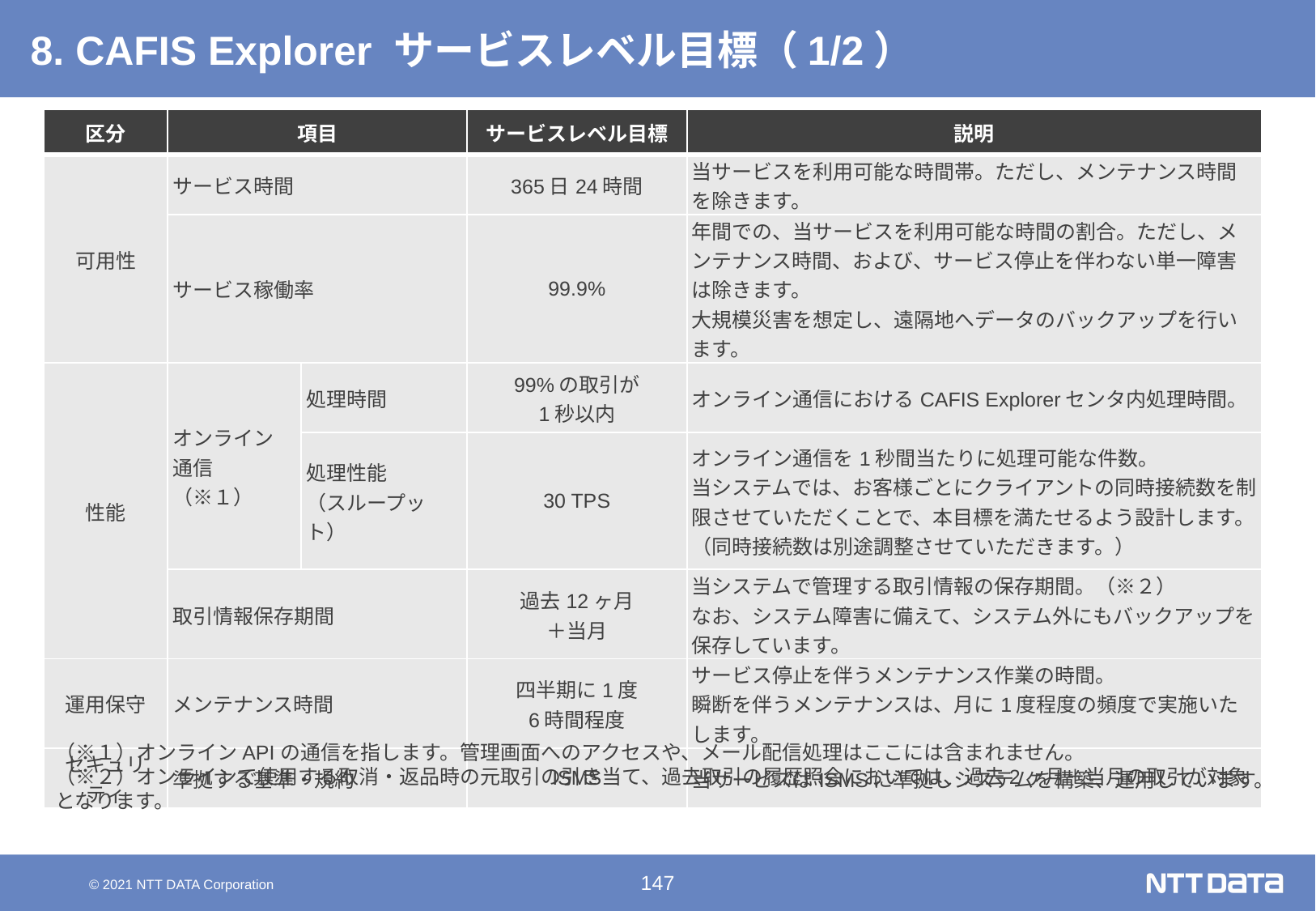

# 8. CAFIS Explorer サービスレベル目標（1/2）
| 区分 | 項目 |  | サービスレベル目標 | 説明 |
| --- | --- | --- | --- | --- |
| 可用性 | サービス時間 |  | 365日24時間 | 当サービスを利用可能な時間帯。ただし、メンテナンス時間を除きます。 |
|  | サービス稼働率 |  | 99.9% | 年間での、当サービスを利用可能な時間の割合。ただし、メンテナンス時間、および、サービス停止を伴わない単一障害は除きます。 大規模災害を想定し、遠隔地へデータのバックアップを行います。 |
| 性能 | オンライン 通信 （※１） | 処理時間 | 99%の取引が 1秒以内 | オンライン通信におけるCAFIS Explorerセンタ内処理時間。 |
|  |  | 処理性能 （スループット） | 30 TPS | オンライン通信を1秒間当たりに処理可能な件数。 当システムでは、お客様ごとにクライアントの同時接続数を制限させていただくことで、本目標を満たせるよう設計します。 （同時接続数は別途調整させていただきます。） |
|  | 取引情報保存期間 |  | 過去12ヶ月 ＋当月 | 当システムで管理する取引情報の保存期間。（※２） なお、システム障害に備えて、システム外にもバックアップを保存しています。 |
| 運用保守 | メンテナンス時間 |  | 四半期に1度 6時間程度 | サービス停止を伴うメンテナンス作業の時間。 瞬断を伴うメンテナンスは、月に1度程度の頻度で実施いたします。 |
| セキュリティ | 準拠する基準・規約 |  | ISMS | 当サービスはISMSに準拠しシステムを構築、運用しています。 |
（※１）オンラインAPIの通信を指します。管理画面へのアクセスや、メール配信処理はここには含まれません。
（※２）オンラインで使用する取消・返品時の元取引の引き当て、過去取引の履歴照会においては、過去2ヶ月＋当月の取引が対象となります。